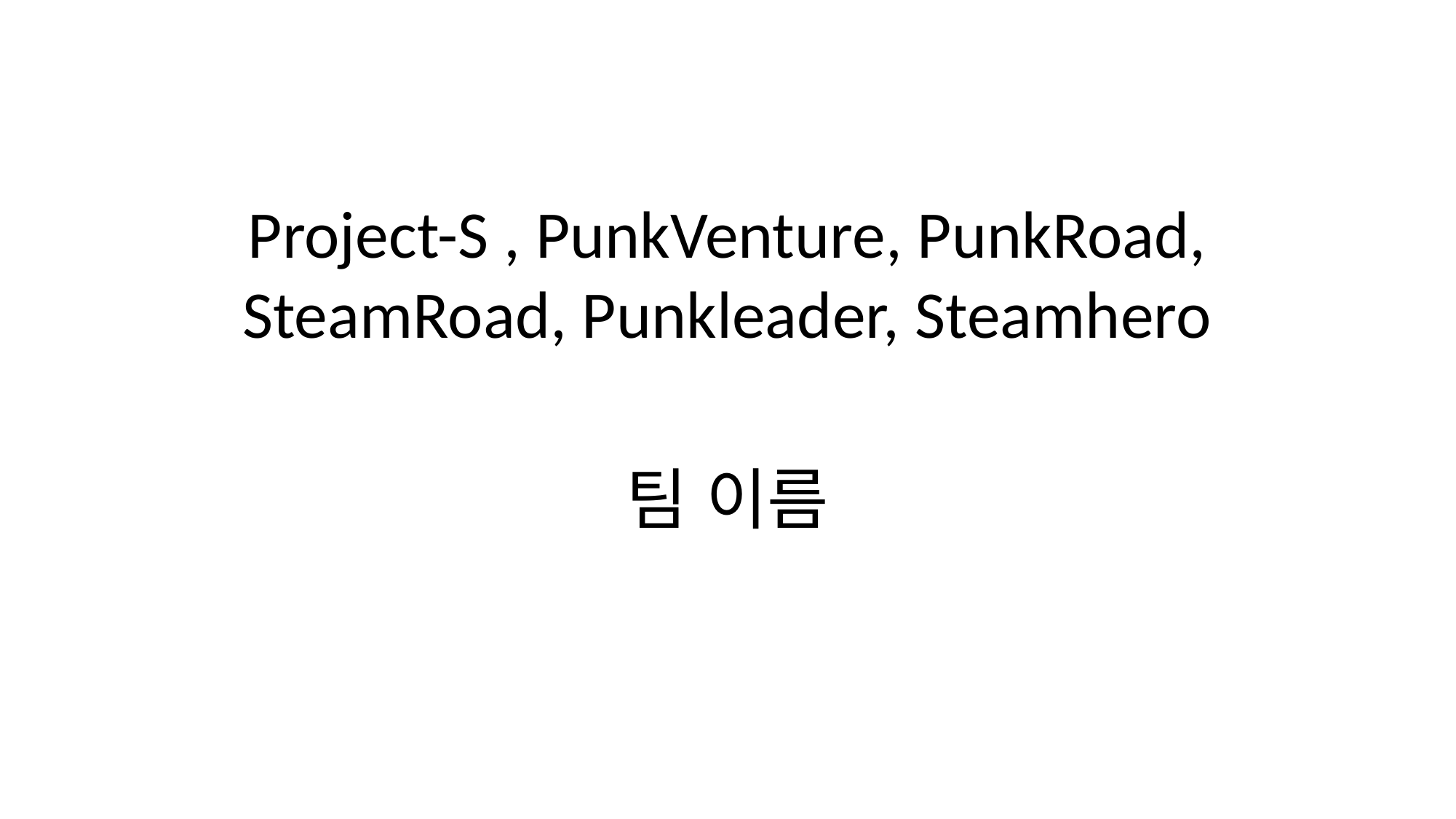

# Project-S , PunkVenture, PunkRoad, SteamRoad, Punkleader, Steamhero
팀 이름